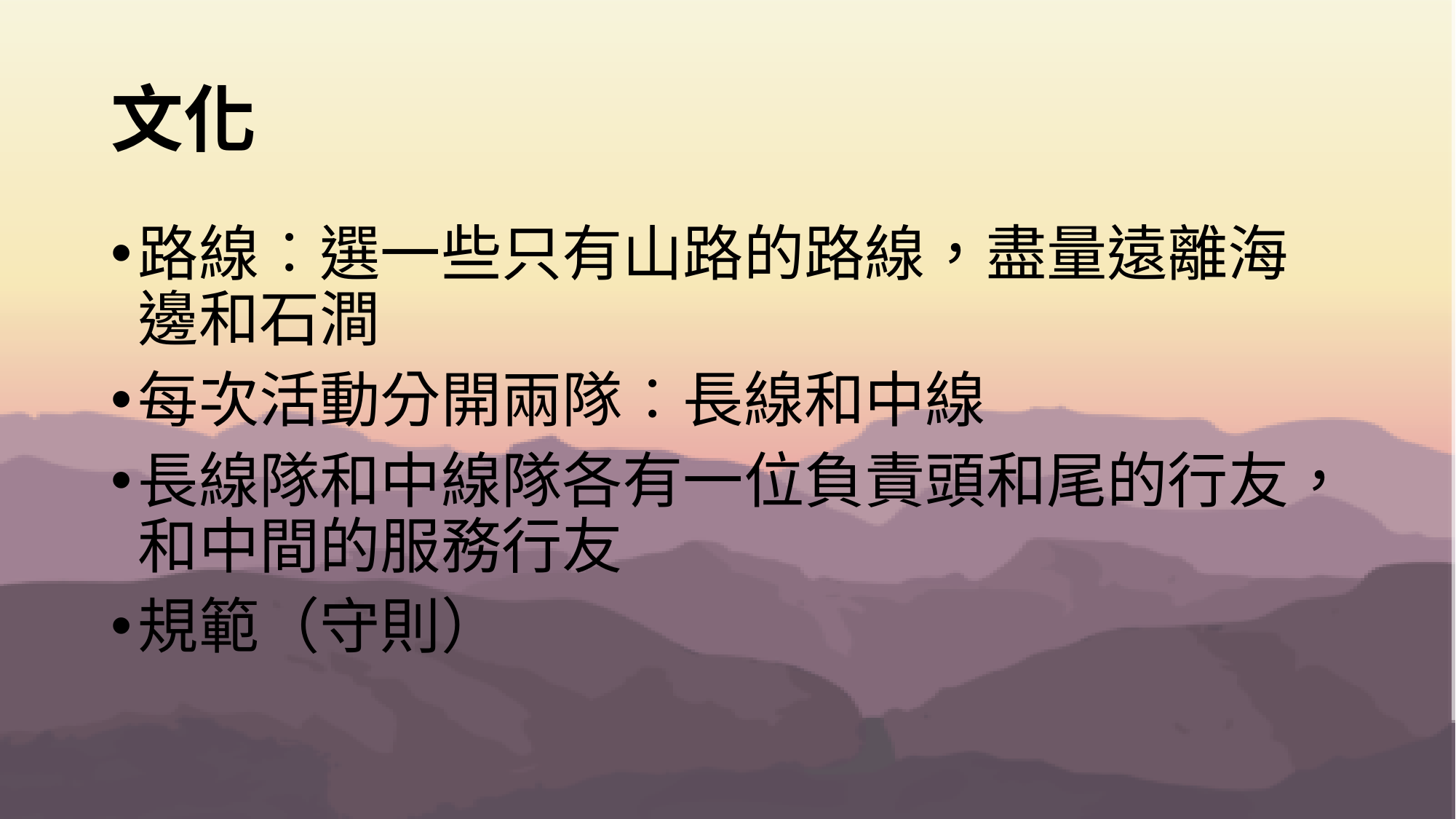

# 文化
路線︰選一些只有山路的路線，盡量遠離海邊和石澗
每次活動分開兩隊︰長線和中線
長線隊和中線隊各有一位負責頭和尾的行友，和中間的服務行友
規範（守則）